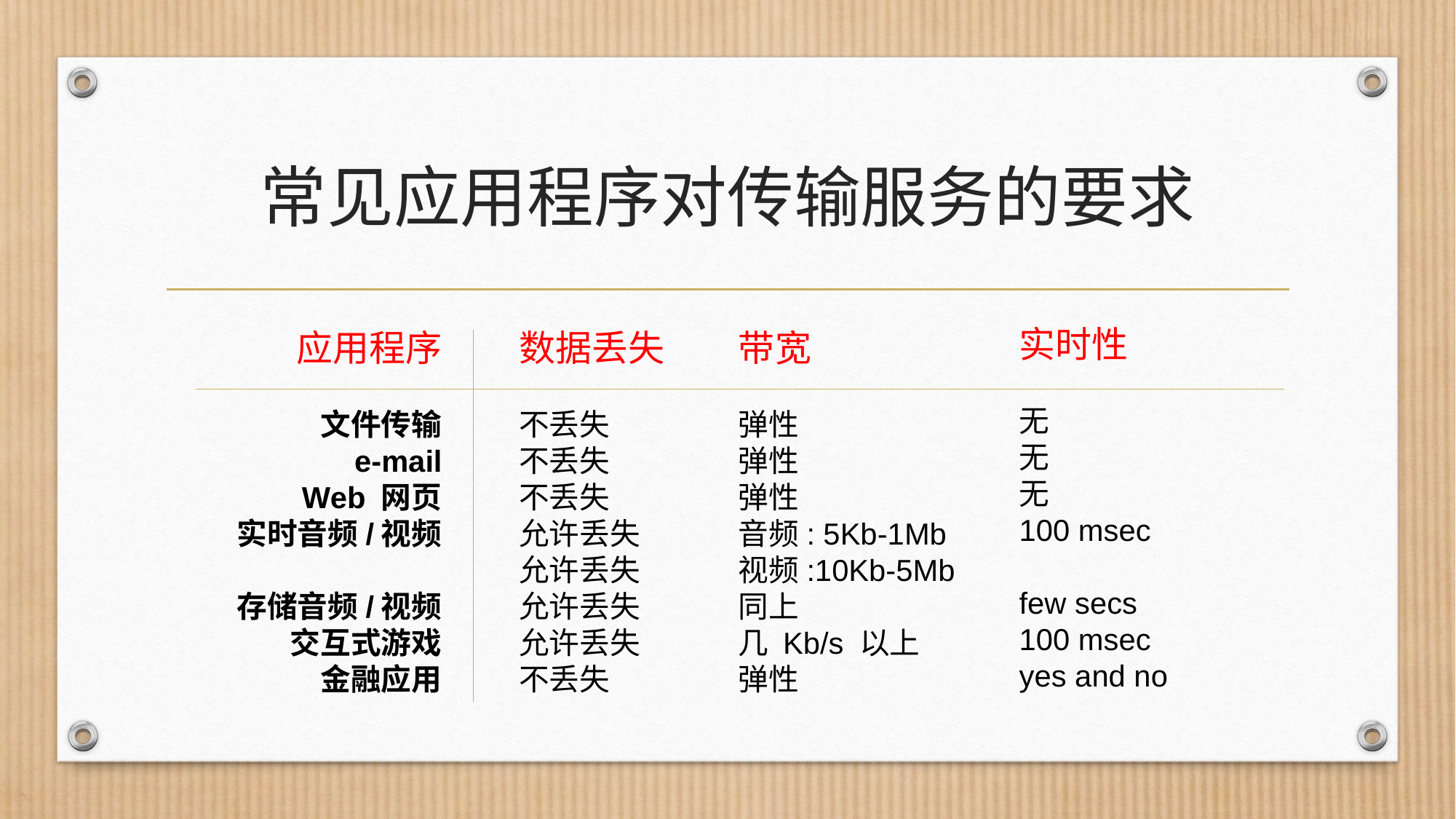

# 常见应用程序对传输服务的要求
实时性

无
无
无
100 msec

few secs
100 msec
yes and no
应用程序

文件传输
e-mail
Web 网页
实时音频/视频

存储音频/视频
交互式游戏
金融应用
数据丢失

不丢失
不丢失
不丢失
允许丢失
允许丢失
允许丢失
允许丢失
不丢失
带宽

弹性
弹性
弹性
音频: 5Kb-1Mb
视频:10Kb-5Mb
同上
几 Kb/s 以上
弹性